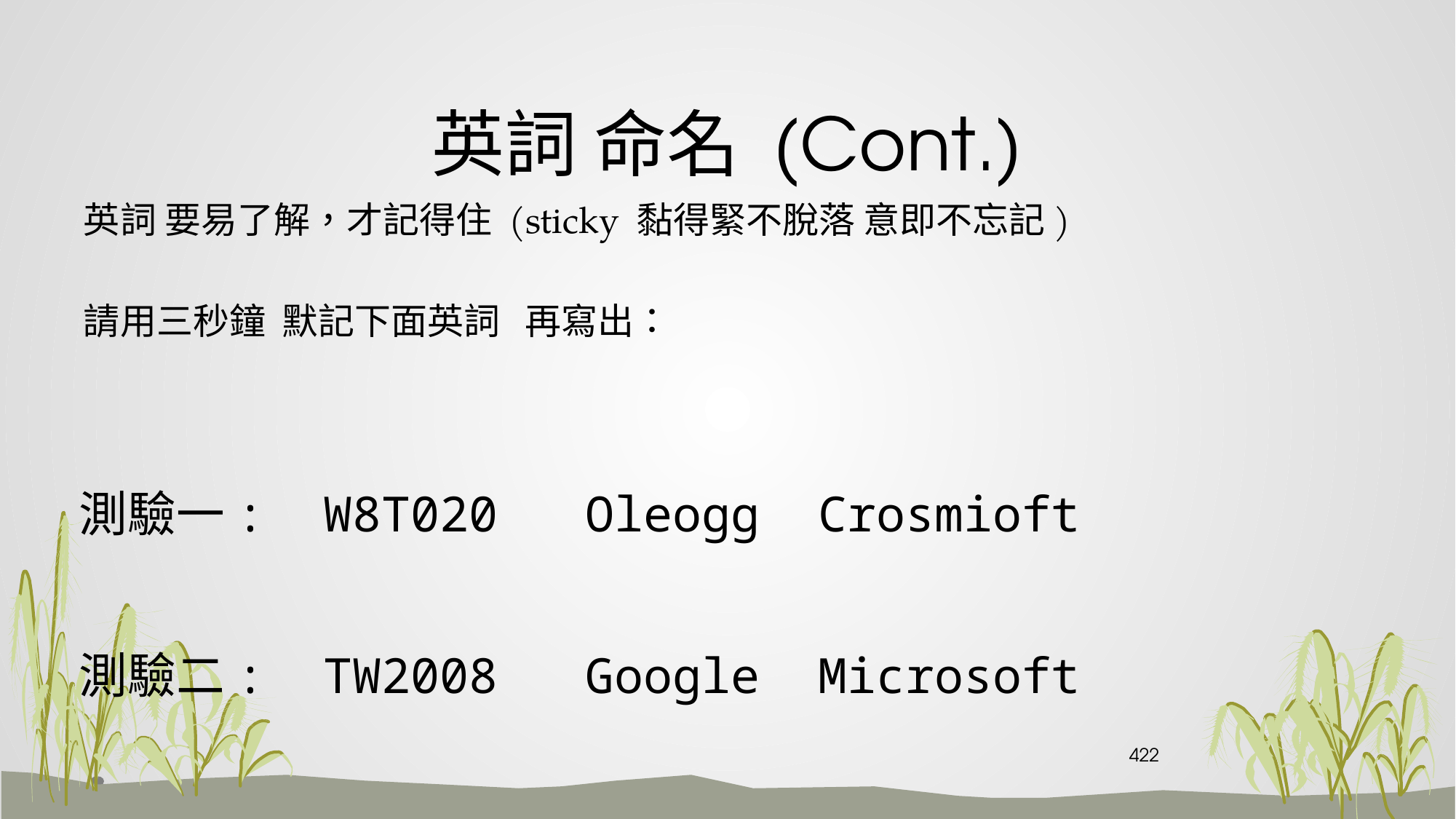

# 英詞 命名 (Cont.)
英詞 要易了解，才記得住 (sticky 黏得緊不脫落 意即不忘記)

請用三秒鐘  默記下面英詞   再寫出：

測驗一:  W8T020   Oleogg  Crosmioft
測驗二:  TW2008   Google  Microsoft
422